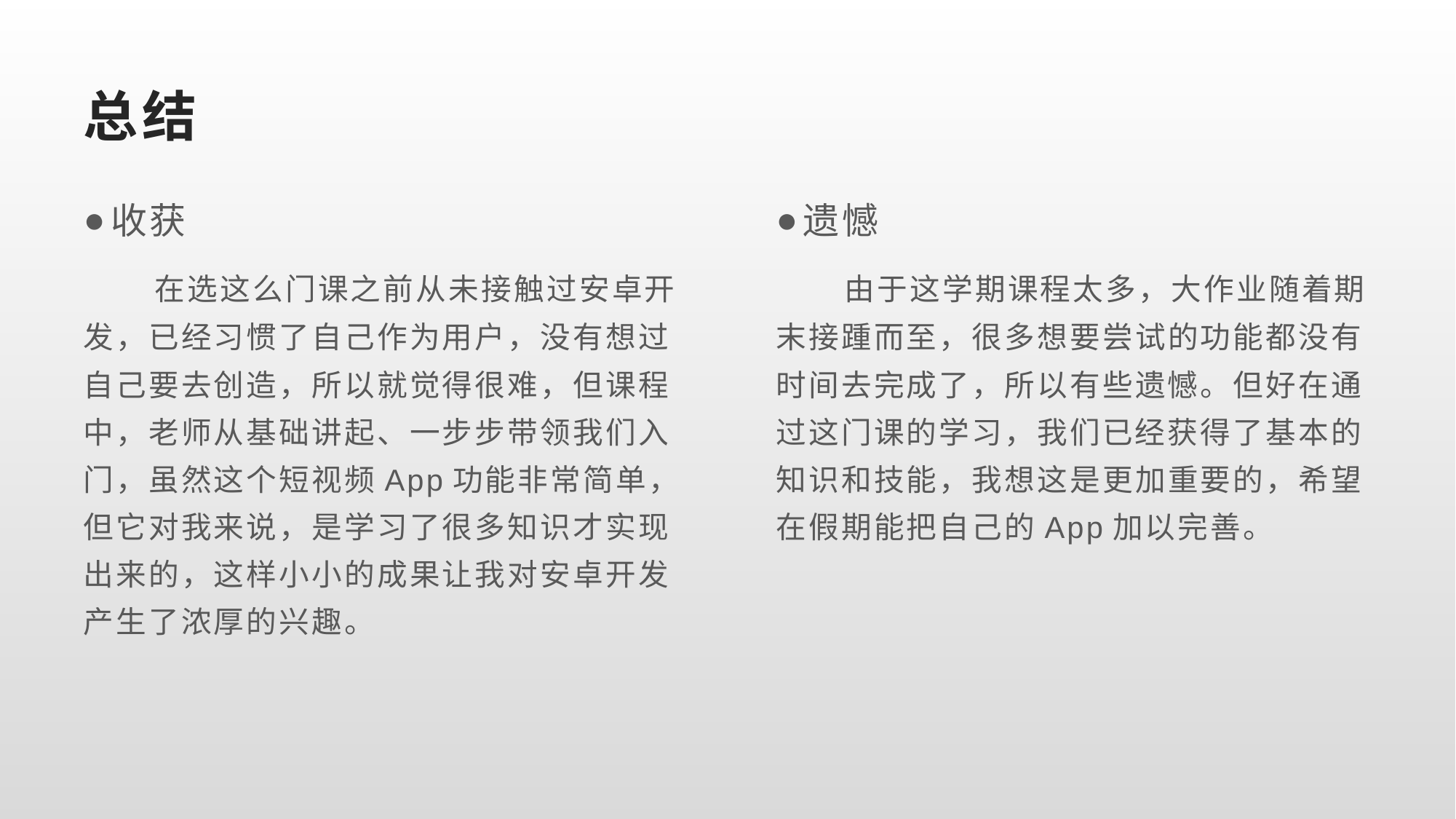

# 总结
收获
      在选这么门课之前从未接触过安卓开发，已经习惯了自己作为用户，没有想过自己要去创造，所以就觉得很难，但课程中，老师从基础讲起、一步步带领我们入门，虽然这个短视频App功能非常简单，但它对我来说，是学习了很多知识才实现出来的，这样小小的成果让我对安卓开发产生了浓厚的兴趣。
遗憾
      由于这学期课程太多，大作业随着期末接踵而至，很多想要尝试的功能都没有时间去完成了，所以有些遗憾。但好在通过这门课的学习，我们已经获得了基本的知识和技能，我想这是更加重要的，希望在假期能把自己的App加以完善。